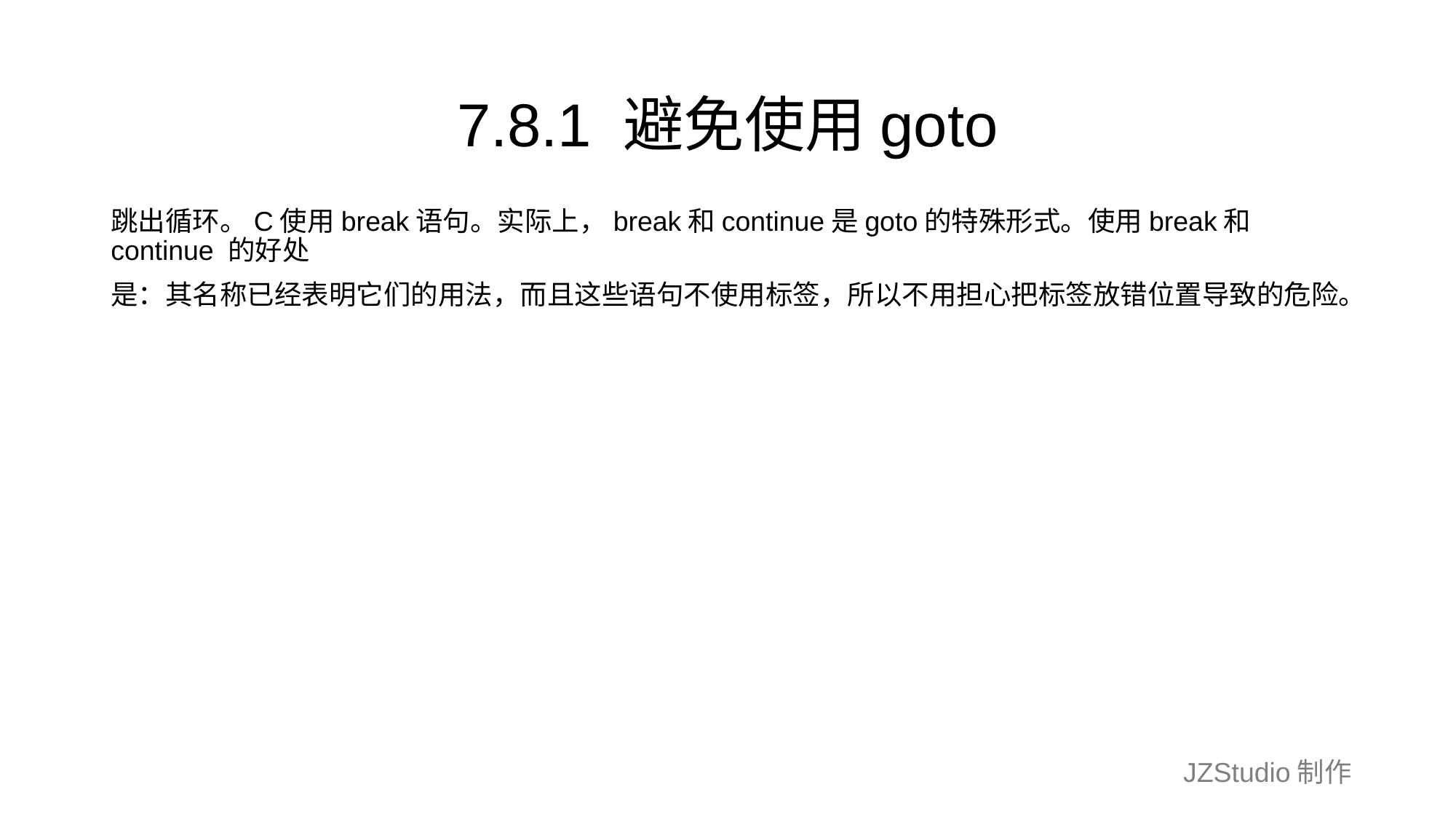

# 7.8.1 避免使用goto
跳出循环。C使用break语句。实际上，break和continue是goto的特殊形式。使用break和 continue 的好处
是：其名称已经表明它们的用法，而且这些语句不使用标签，所以不用担心把标签放错位置导致的危险。